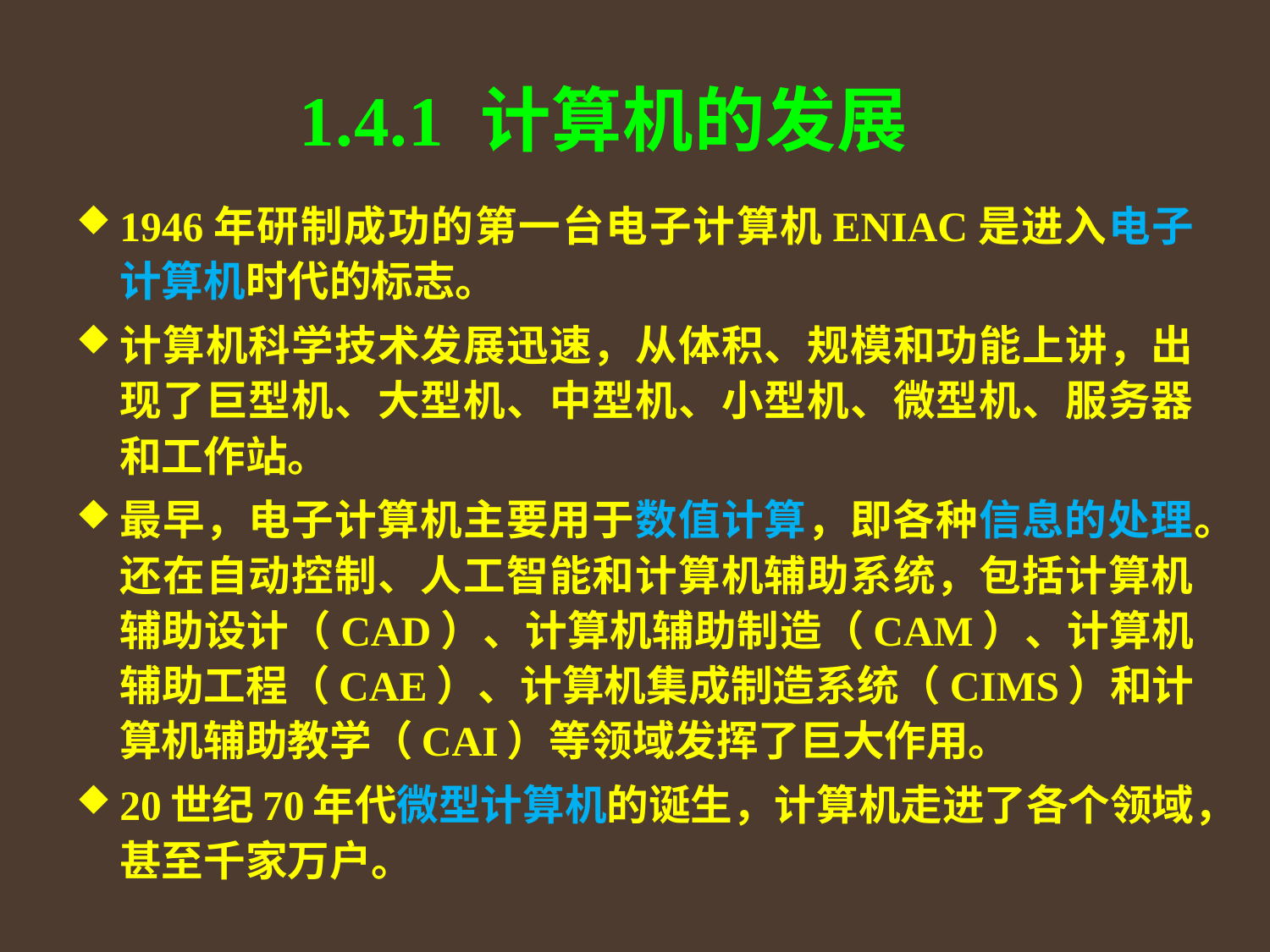

# 1.4.1 计算机的发展
1946年研制成功的第一台电子计算机ENIAC是进入电子计算机时代的标志。
计算机科学技术发展迅速，从体积、规模和功能上讲，出现了巨型机、大型机、中型机、小型机、微型机、服务器和工作站。
最早，电子计算机主要用于数值计算，即各种信息的处理。还在自动控制、人工智能和计算机辅助系统，包括计算机辅助设计（CAD）、计算机辅助制造（CAM）、计算机辅助工程（CAE）、计算机集成制造系统（CIMS）和计算机辅助教学（CAI）等领域发挥了巨大作用。
20世纪70年代微型计算机的诞生，计算机走进了各个领域，甚至千家万户。